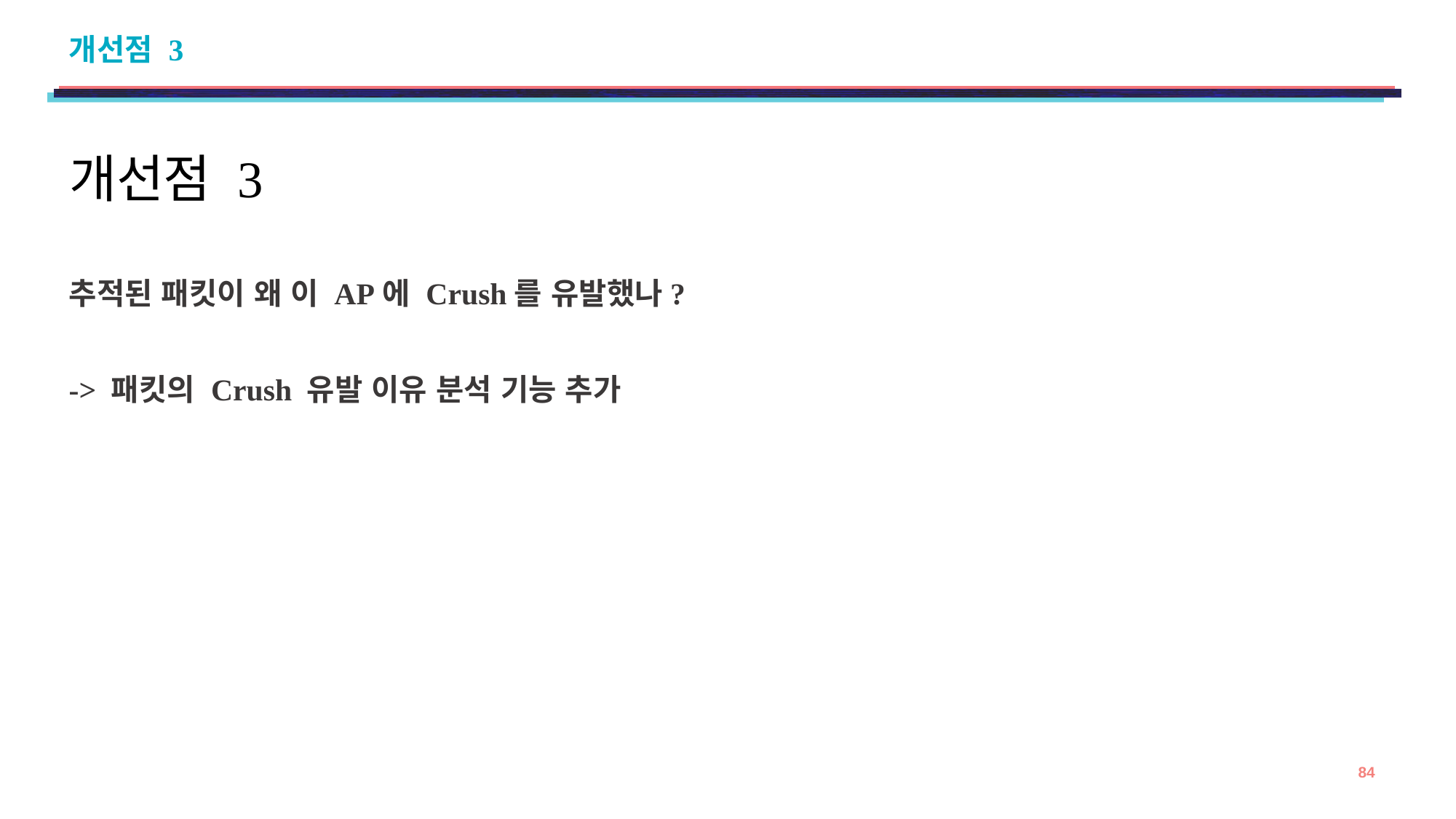

# 개선점 3
개선점 3
추적된 패킷이 왜 이 AP에 Crush를 유발했나?

-> 패킷의 Crush 유발 이유 분석 기능 추가